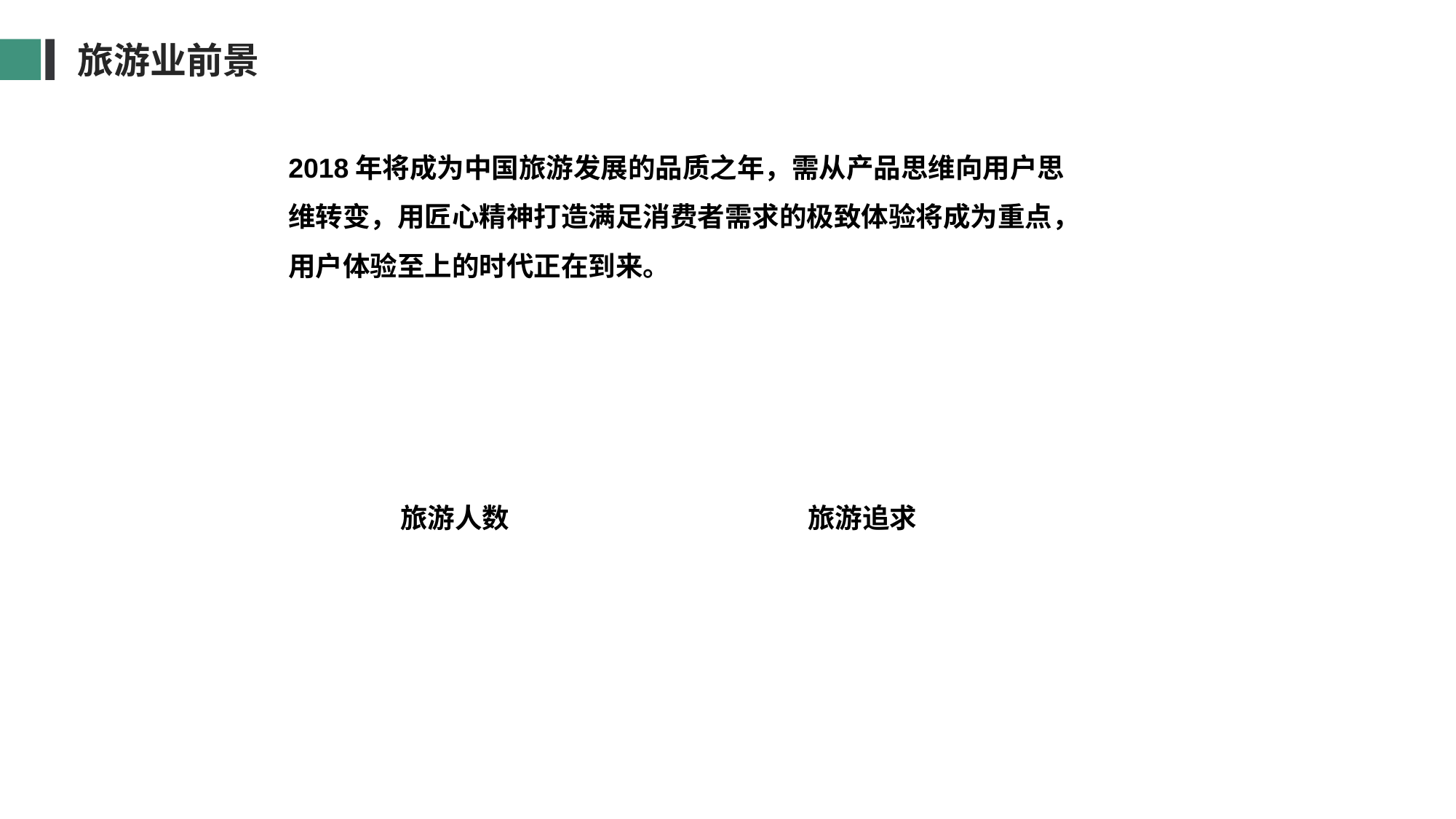

旅游业前景

2018年将成为中国旅游发展的品质之年，需从产品思维向用户思维转变，用匠心精神打造满足消费者需求的极致体验将成为重点，用户体验至上的时代正在到来。

旅游人数
旅游追求